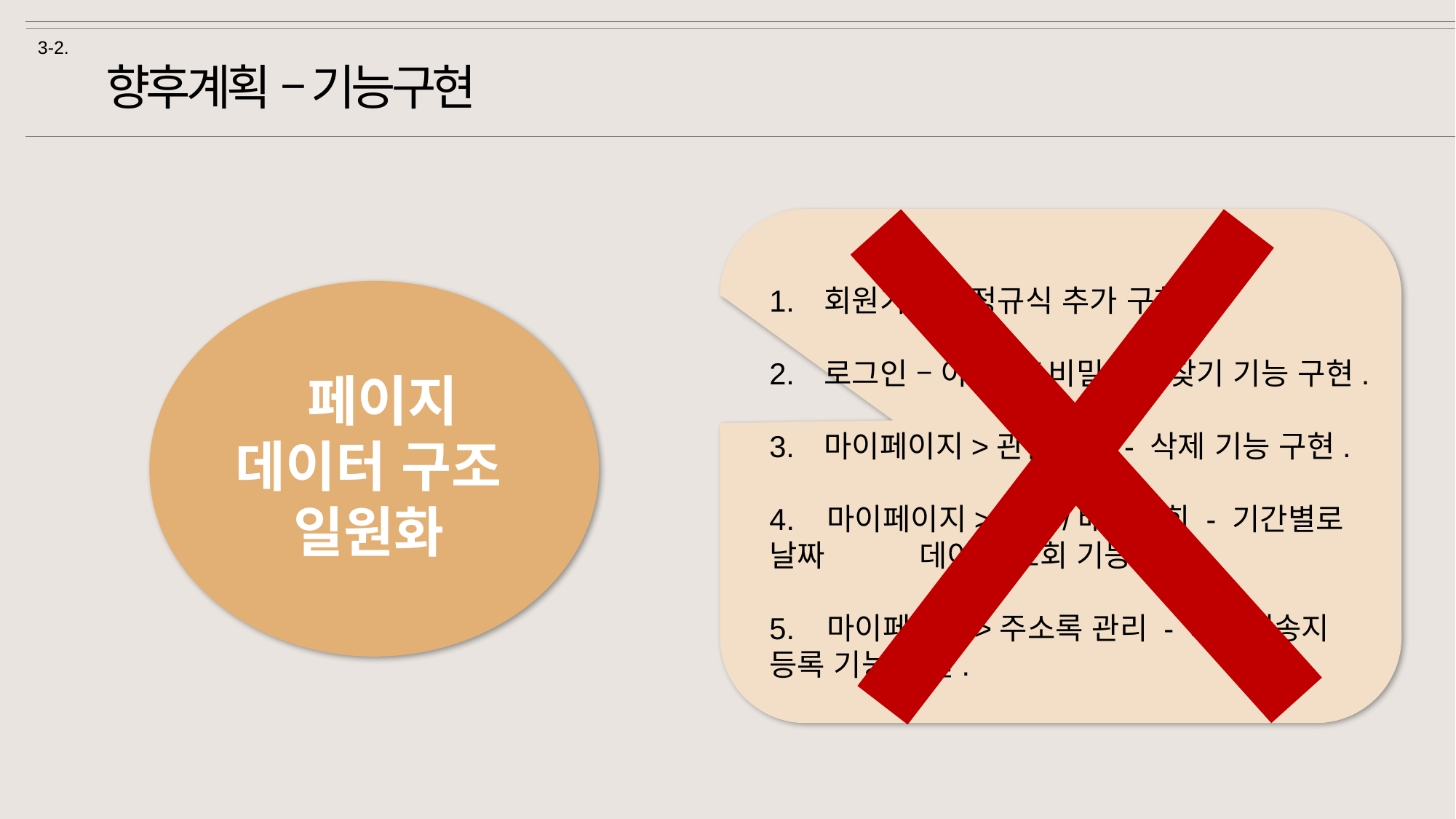

3-2.
향후계획 – 기능구현

회원가입 – 정규식 추가 구현.

로그인 – 아이디/비밀번호 찾기 기능 구현.

마이페이지>관심상품 - 삭제 기능 구현.

4.   마이페이지>주문/배송조회 - 기간별로 날짜           데이터 조회 기능 구현.

5.   마이페이지>주소록 관리 - 기본배송지 등록 기능 구현.

 페이지
데이터 구조 일원화